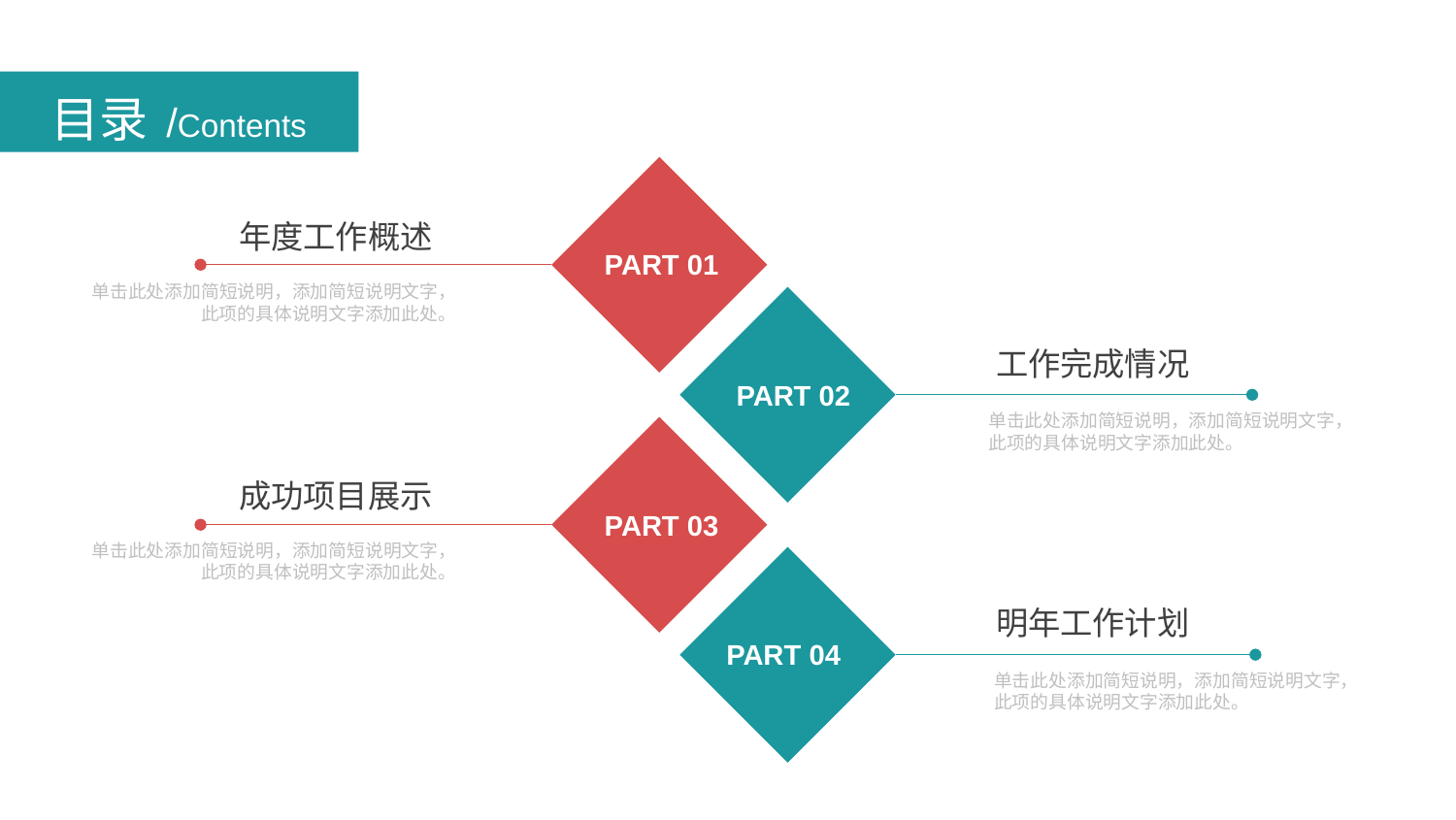

目录 /Contents

PART 01
年度工作概述
单击此处添加简短说明，添加简短说明文字，
此项的具体说明文字添加此处。

PART 02
工作完成情况
单击此处添加简短说明，添加简短说明文字，
此项的具体说明文字添加此处。

PART 03
成功项目展示
单击此处添加简短说明，添加简短说明文字，
此项的具体说明文字添加此处。

PART 04
明年工作计划
单击此处添加简短说明，添加简短说明文字，
此项的具体说明文字添加此处。